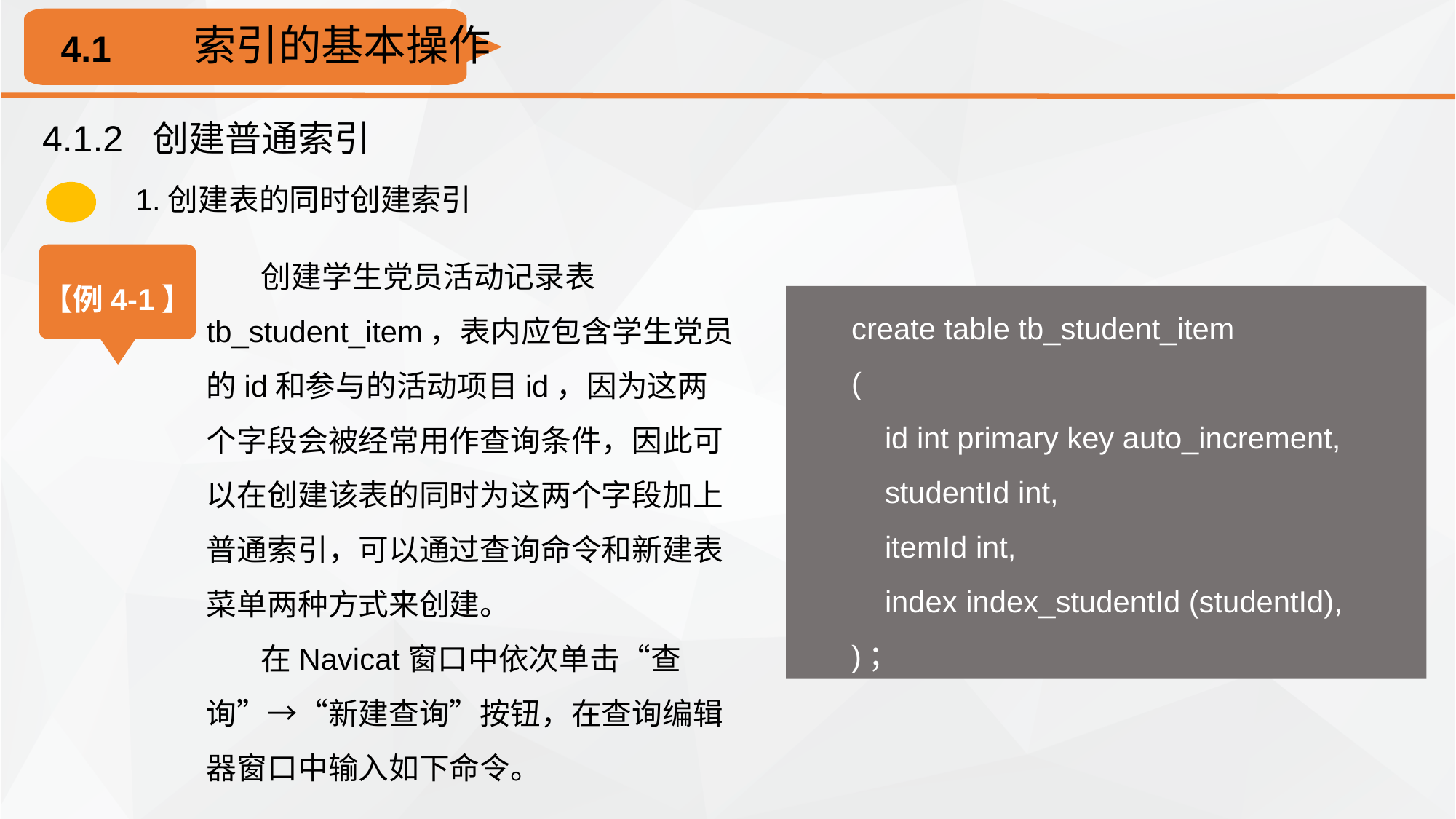

索引的基本操作
4.1
4.1.2  创建普通索引
1.创建表的同时创建索引

创建学生党员活动记录表tb_student_item，表内应包含学生党员的id和参与的活动项目id，因为这两个字段会被经常用作查询条件，因此可以在创建该表的同时为这两个字段加上普通索引，可以通过查询命令和新建表菜单两种方式来创建。
在Navicat窗口中依次单击“查询”→“新建查询”按钮，在查询编辑器窗口中输入如下命令。
【例4-1】
create table tb_student_item
(
    id int primary key auto_increment,
    studentId int,
    itemId int,
    index index_studentId (studentId),
)；
create table table_name （
           属性名数据类型,
           属性名数据类型,
……
           index|key ［索引名］ (属性名 l ［长度］ ［asc|desc］)
）；